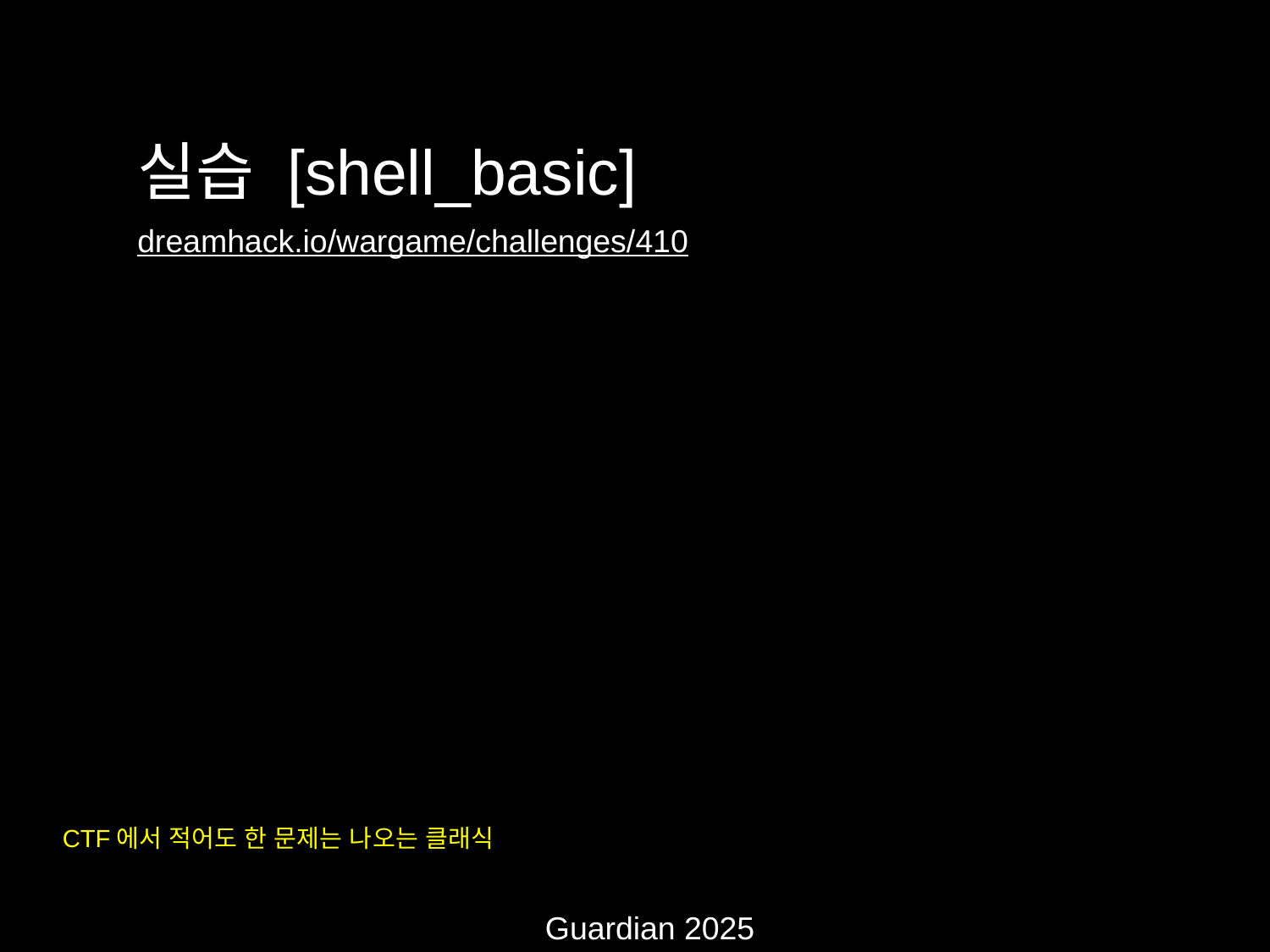

실습 [shell_basic]
dreamhack.io/wargame/challenges/410
CTF에서 적어도 한 문제는 나오는 클래식
Guardian 2025